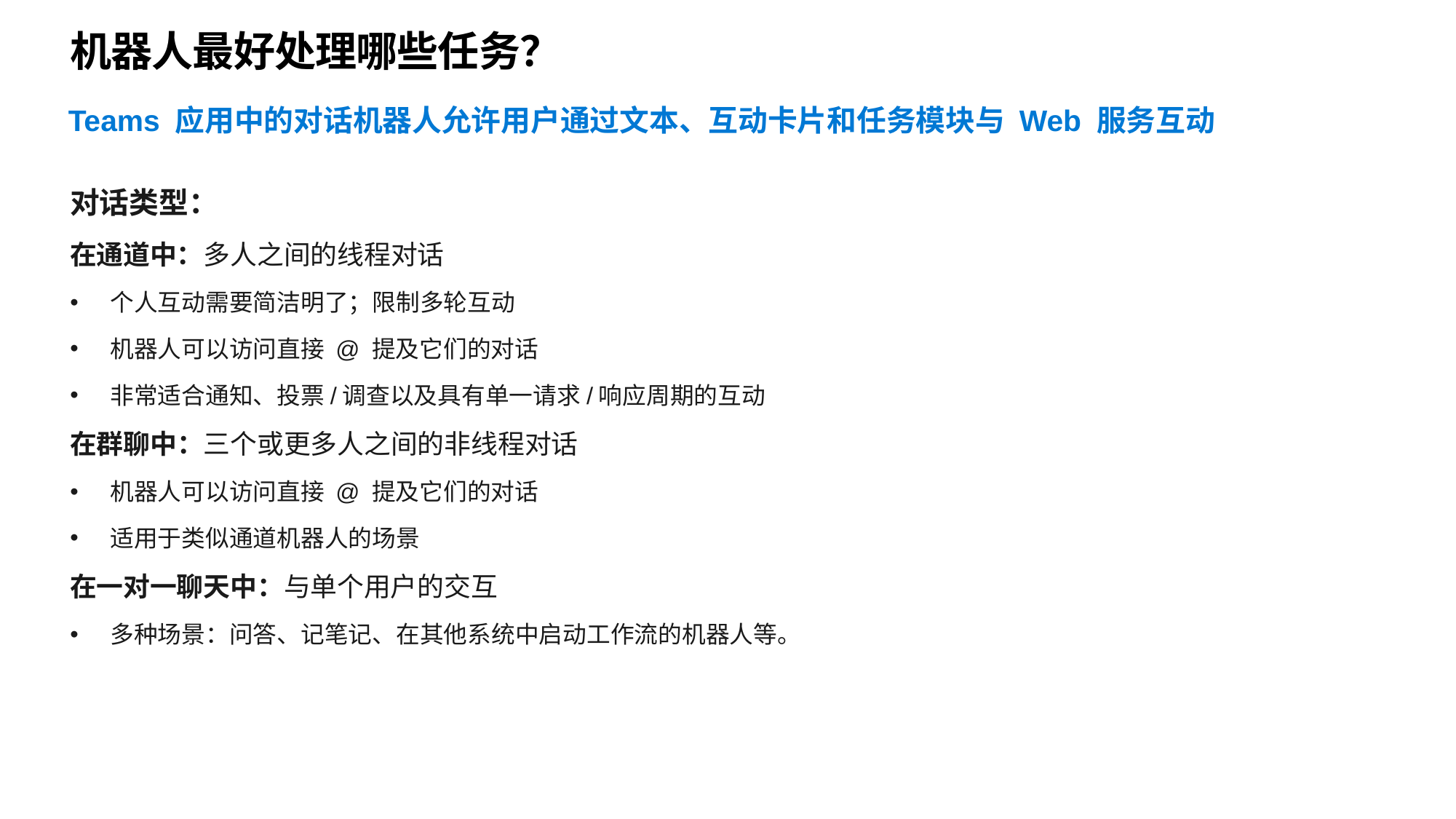

# 机器人最好处理哪些任务？
Teams 应用中的对话机器人允许用户通过文本、互动卡片和任务模块与 Web 服务互动
对话类型：
在通道中：多人之间的线程对话
个人互动需要简洁明了；限制多轮互动
机器人可以访问直接 @ 提及它们的对话
非常适合通知、投票/调查以及具有单一请求/响应周期的互动
在群聊中：三个或更多人之间的非线程对话
机器人可以访问直接 @ 提及它们的对话
适用于类似通道机器人的场景
在一对一聊天中：与单个用户的交互
多种场景：问答、记笔记、在其他系统中启动工作流的机器人等。